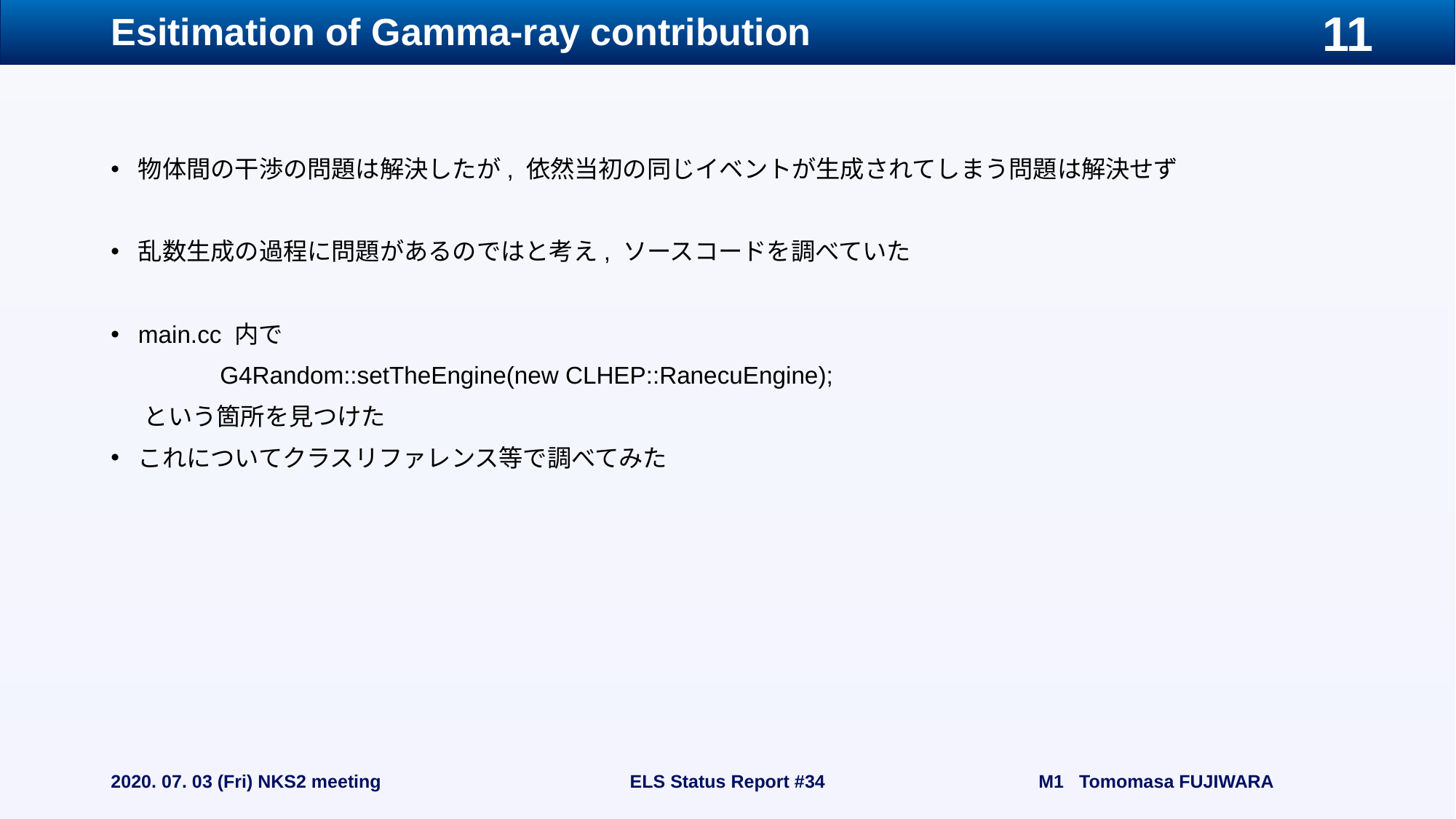

# Esitimation of Gamma-ray contribution
物体間の干渉の問題は解決したが, 依然当初の同じイベントが生成されてしまう問題は解決せず

乱数生成の過程に問題があるのではと考え, ソースコードを調べていた

main.cc 内で
 	G4Random::setTheEngine(new CLHEP::RanecuEngine);
     という箇所を見つけた
これについてクラスリファレンス等で調べてみた
2020. 07. 03 (Fri) NKS2 meeting
ELS Status Report #34